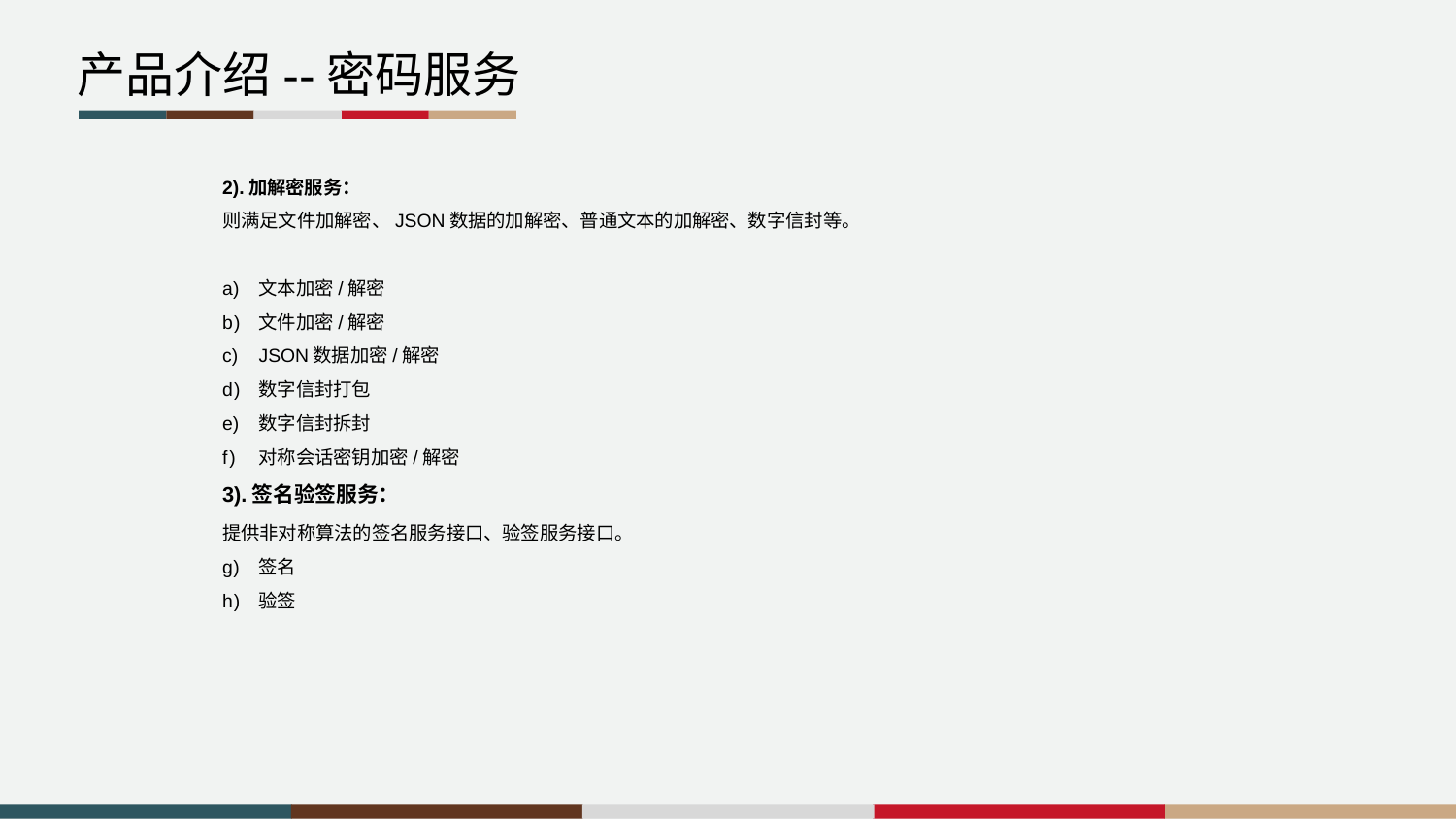

产品介绍--密码服务

	2).加解密服务：
	则满足文件加解密、JSON数据的加解密、普通文本的加解密、数字信封等。

文本加密/解密
文件加密/解密
JSON数据加密/解密
数字信封打包
数字信封拆封
对称会话密钥加密/解密
	3).签名验签服务：
	提供非对称算法的签名服务接口、验签服务接口。
签名
验签